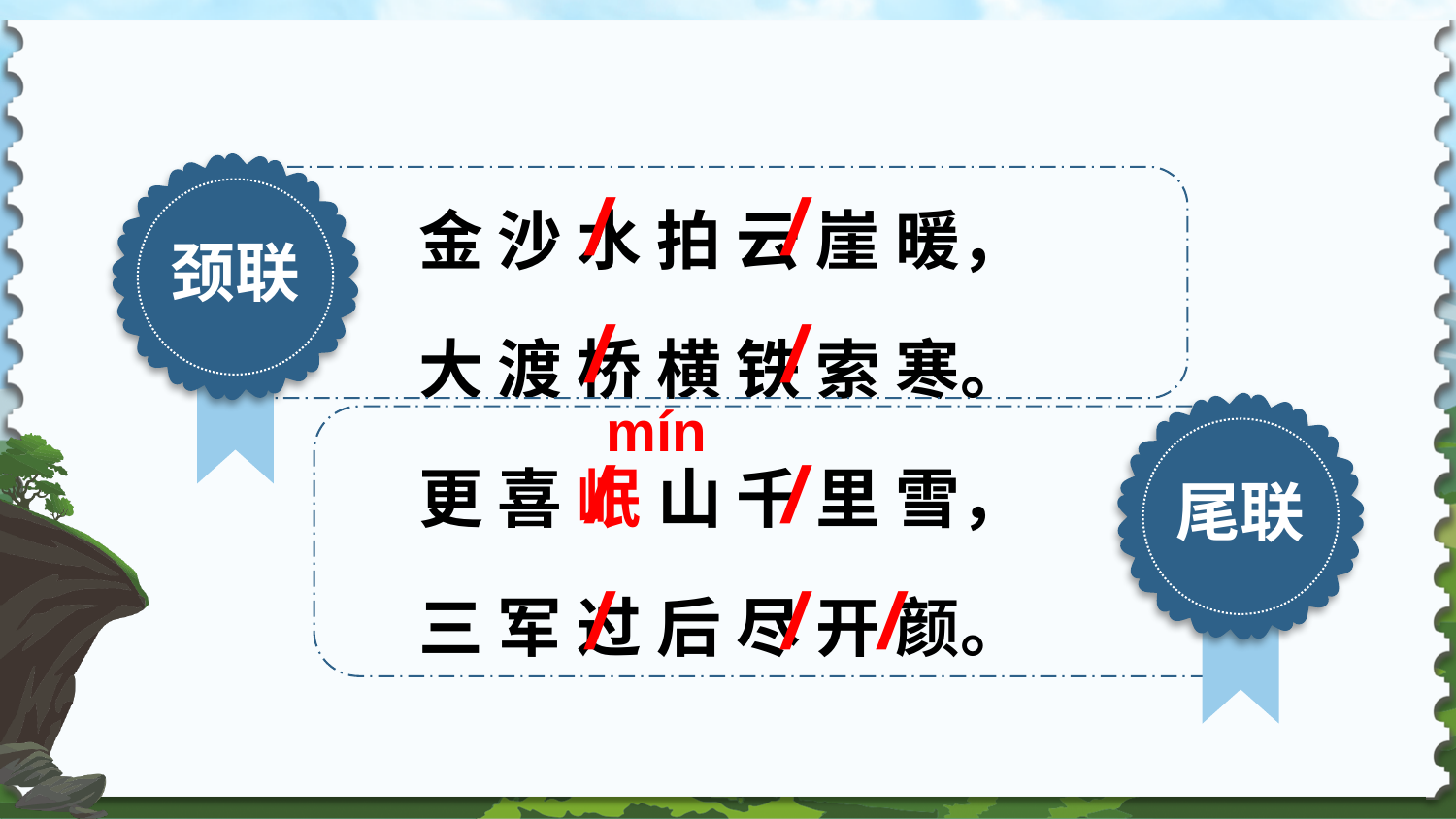

颈联

金 沙 水 拍 云 崖 暖，
大 渡 桥 横 铁 索 寒。
更 喜 岷 山 千 里 雪，
三 军 过 后 尽 开 颜。
/
/
/
/
mín

尾联

/
/
/
/
/